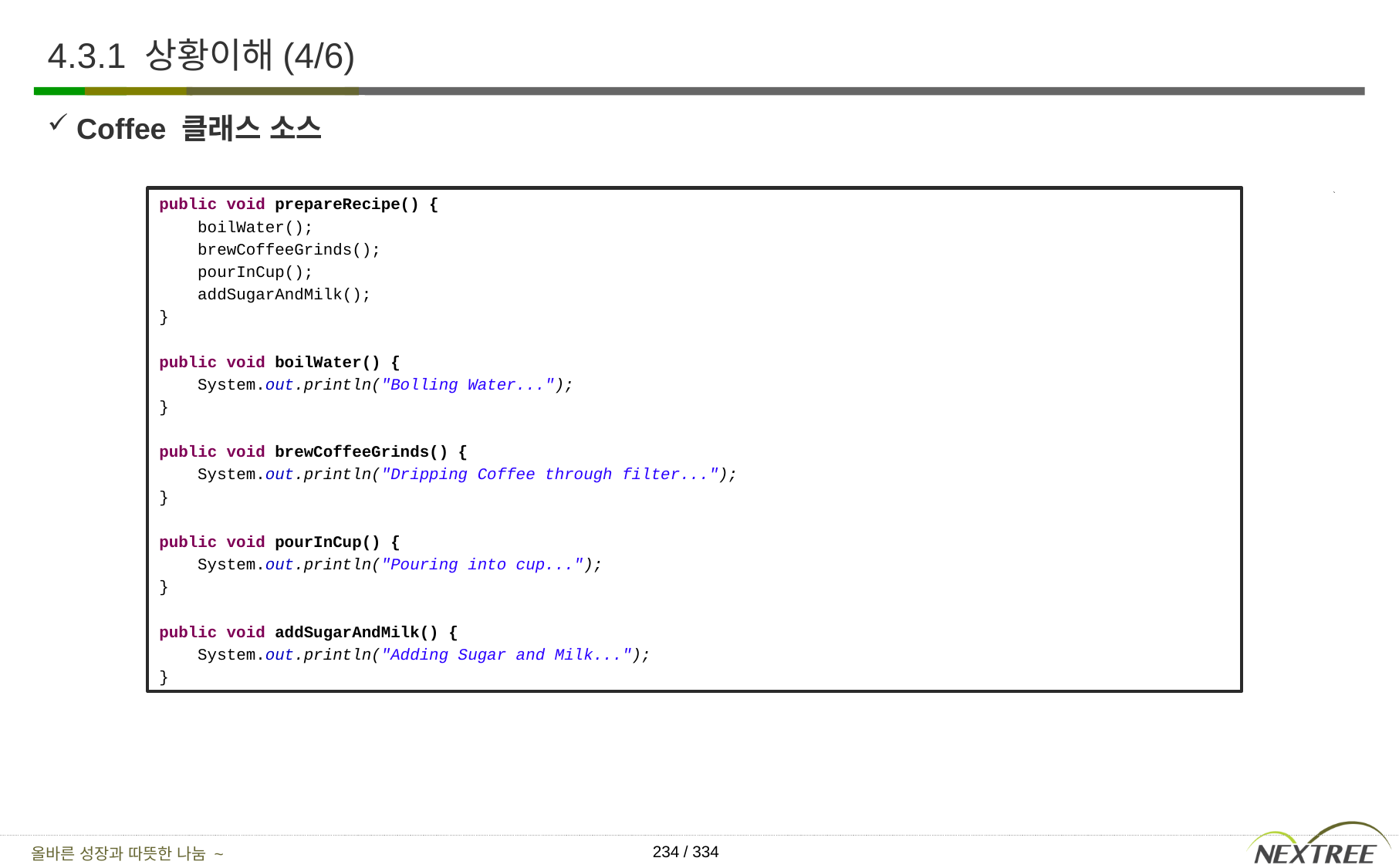

# 4.3.1 상황이해(4/6)
Coffee 클래스 소스
public void prepareRecipe() {
    boilWater();
    brewCoffeeGrinds();
    pourInCup();
    addSugarAndMilk();
}

public void boilWater() {
    System.out.println("Bolling Water...");
}

public void brewCoffeeGrinds() {
    System.out.println("Dripping Coffee through filter...");
}

public void pourInCup() {
    System.out.println("Pouring into cup...");
}

public void addSugarAndMilk() {
    System.out.println("Adding Sugar and Milk...");
}